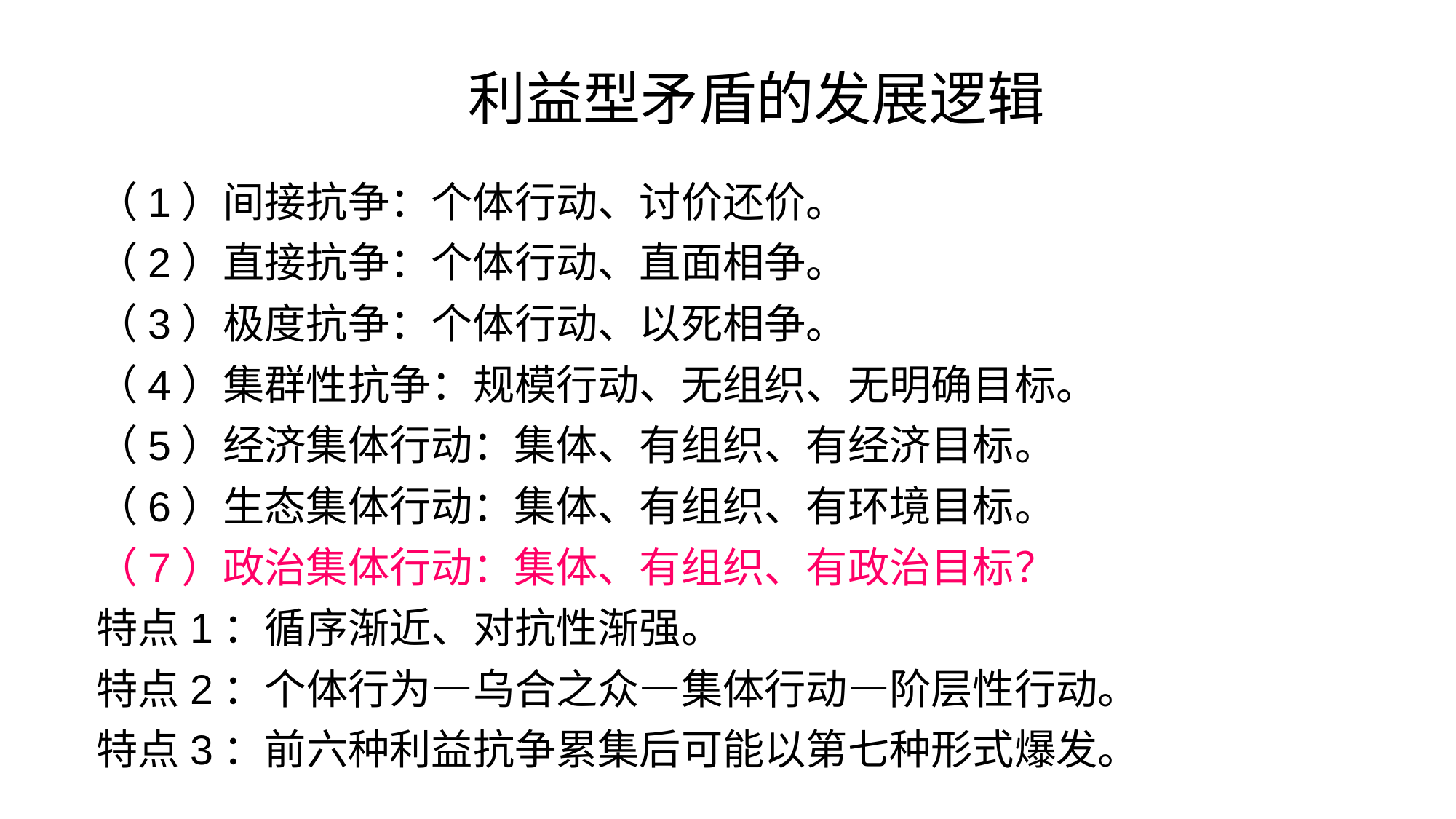

利益型矛盾的发展逻辑

（1）间接抗争：个体行动、讨价还价。
（2）直接抗争：个体行动、直面相争。
（3）极度抗争：个体行动、以死相争。
（4）集群性抗争：规模行动、无组织、无明确目标。
（5）经济集体行动：集体、有组织、有经济目标。
（6）生态集体行动：集体、有组织、有环境目标。
（7）政治集体行动：集体、有组织、有政治目标？
特点1：循序渐近、对抗性渐强。
特点2：个体行为—乌合之众—集体行动—阶层性行动。
特点3：前六种利益抗争累集后可能以第七种形式爆发。